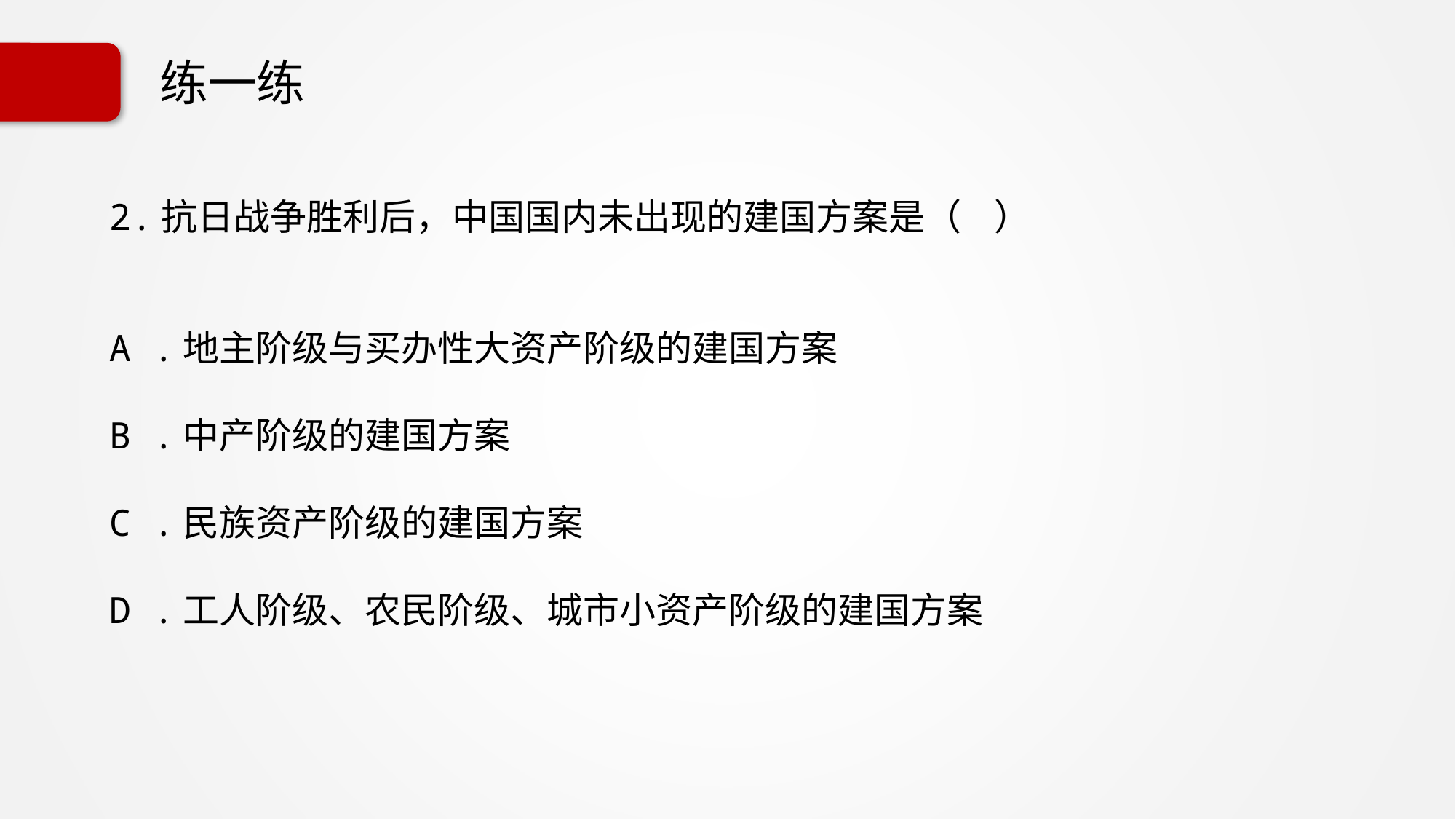

# 练一练
2.抗日战争胜利后，中国国内未出现的建国方案是（    ）

A .地主阶级与买办性大资产阶级的建国方案

B .中产阶级的建国方案

C .民族资产阶级的建国方案

D .工人阶级、农民阶级、城市小资产阶级的建国方案